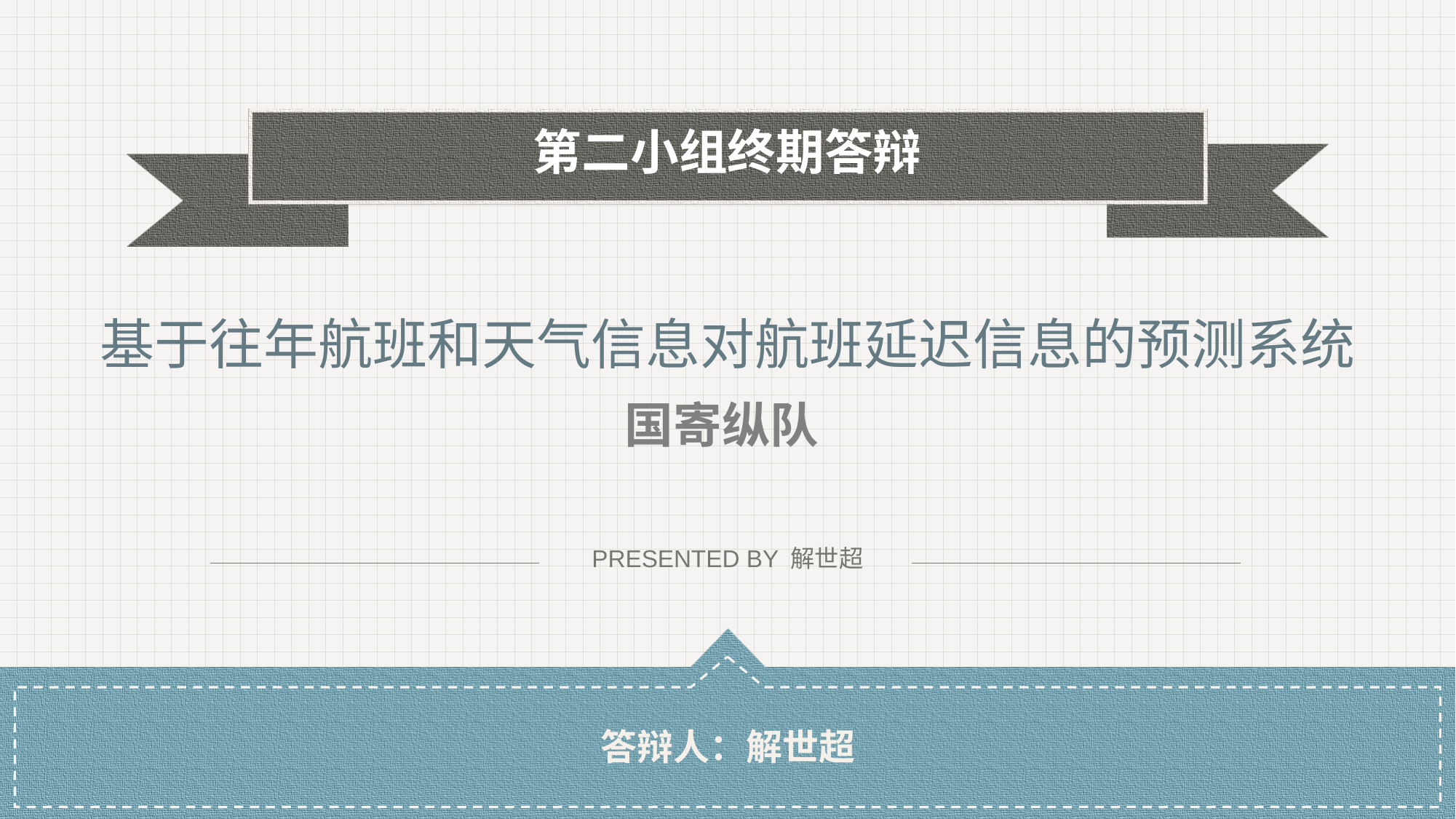

第二小组终期答辩
基于往年航班和天气信息对航班延迟信息的预测系统

国寄纵队
PRESENTED BY 解世超
答辩人：解世超